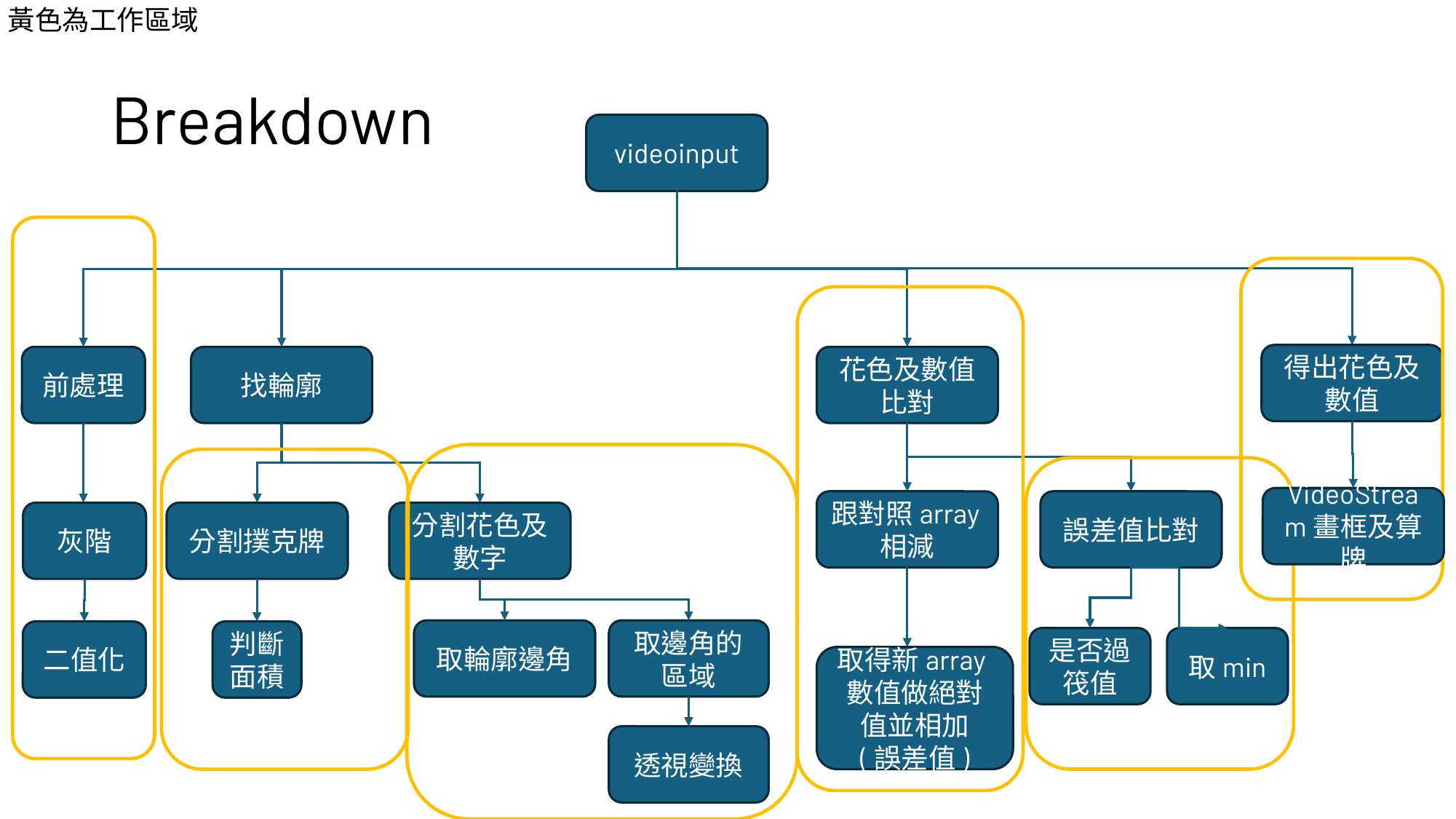

黃色為工作區域
Breakdown
videoinput

得出花色及數值
找輪廓
花色及數值比對
前處理

VideoStream畫框及算牌
誤差值比對
跟對照array相減
灰階
分割撲克牌
分割花色及數字
取邊角的區域
取輪廓邊角
二值化
判斷面積
取min
是否過筏值
取得新array數值做絕對值並相加
(誤差值)
透視變換